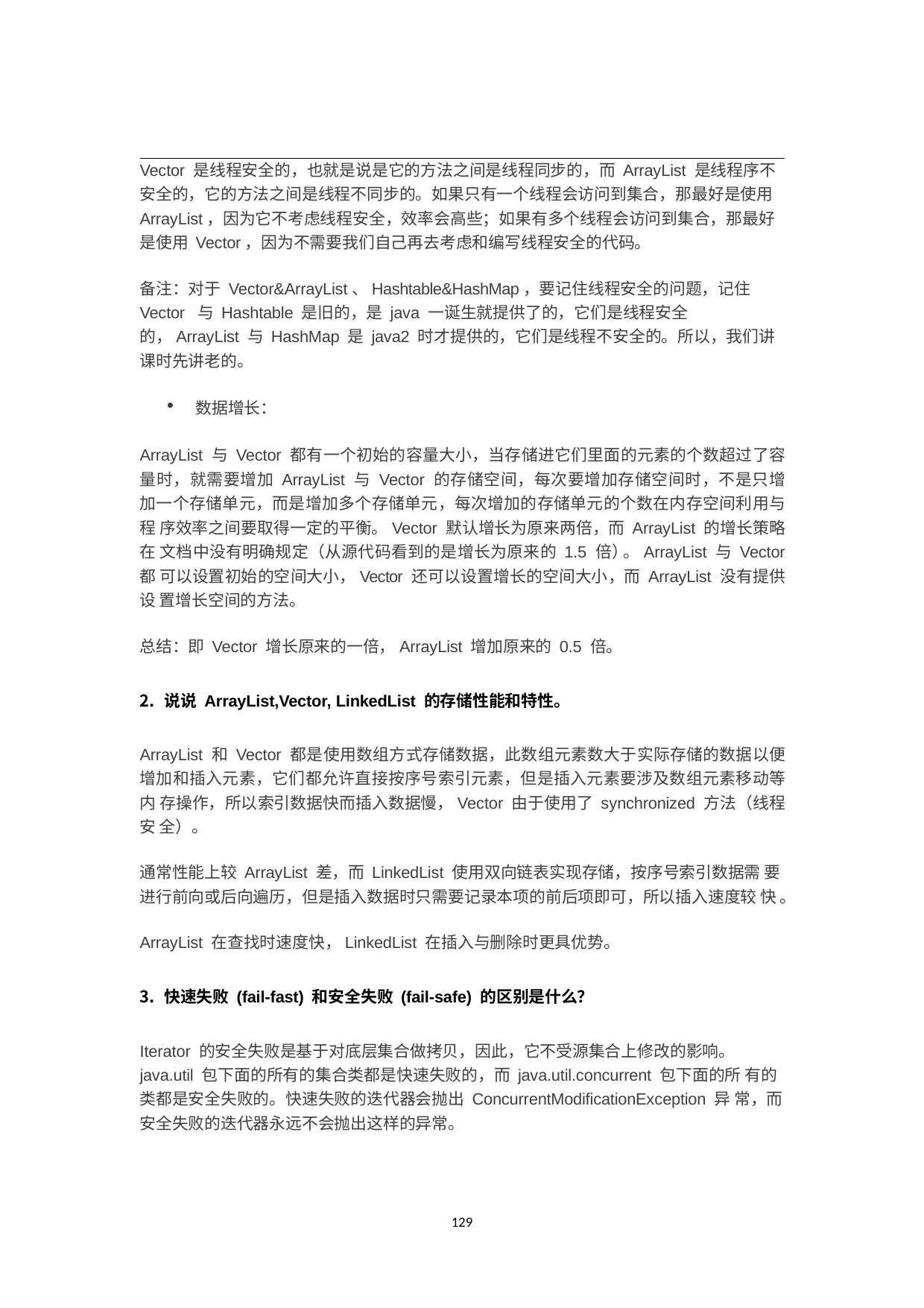

Vector 是线程安全的，也就是说是它的方法之间是线程同步的，而 ArrayList 是线程序不 安全的，它的方法之间是线程不同步的。如果只有一个线程会访问到集合，那最好是使用 ArrayList，因为它不考虑线程安全，效率会高些；如果有多个线程会访问到集合，那最好 是使用 Vector，因为不需要我们自己再去考虑和编写线程安全的代码。

备注：对于 Vector&ArrayList、Hashtable&HashMap，要记住线程安全的问题，记住 Vector  与 Hashtable 是旧的，是 java 一诞生就提供了的，它们是线程安全的，ArrayList 与 HashMap 是 java2 时才提供的，它们是线程不安全的。所以，我们讲课时先讲老的。

数据增长：

ArrayList 与 Vector 都有一个初始的容量大小，当存储进它们里面的元素的个数超过了容 量时，就需要增加 ArrayList 与 Vector 的存储空间，每次要增加存储空间时，不是只增 加一个存储单元，而是增加多个存储单元，每次增加的存储单元的个数在内存空间利用与程 序效率之间要取得一定的平衡。Vector 默认增长为原来两倍，而 ArrayList 的增长策略在 文档中没有明确规定（从源代码看到的是增长为原来的 1.5 倍）。ArrayList 与 Vector 都 可以设置初始的空间大小，Vector 还可以设置增长的空间大小，而 ArrayList 没有提供设 置增长空间的方法。

总结：即 Vector 增长原来的一倍，ArrayList 增加原来的 0.5 倍。

说说 ArrayList,Vector, LinkedList 的存储性能和特性。

ArrayList 和 Vector 都是使用数组方式存储数据，此数组元素数大于实际存储的数据以便 增加和插入元素，它们都允许直接按序号索引元素，但是插入元素要涉及数组元素移动等内 存操作，所以索引数据快而插入数据慢，Vector 由于使用了 synchronized 方法（线程安 全）。

通常性能上较 ArrayList 差，而 LinkedList 使用双向链表实现存储，按序号索引数据需 要进行前向或后向遍历，但是插入数据时只需要记录本项的前后项即可，所以插入速度较 快 。

ArrayList 在查找时速度快，LinkedList 在插入与删除时更具优势。

快速失败 (fail-fast) 和安全失败 (fail-safe) 的区别是什么？

Iterator 的安全失败是基于对底层集合做拷贝，因此，它不受源集合上修改的影响。 java.util 包下面的所有的集合类都是快速失败的，而 java.util.concurrent 包下面的所 有的类都是安全失败的。快速失败的迭代器会抛出 ConcurrentModificationException 异 常，而安全失败的迭代器永远不会抛出这样的异常。

129